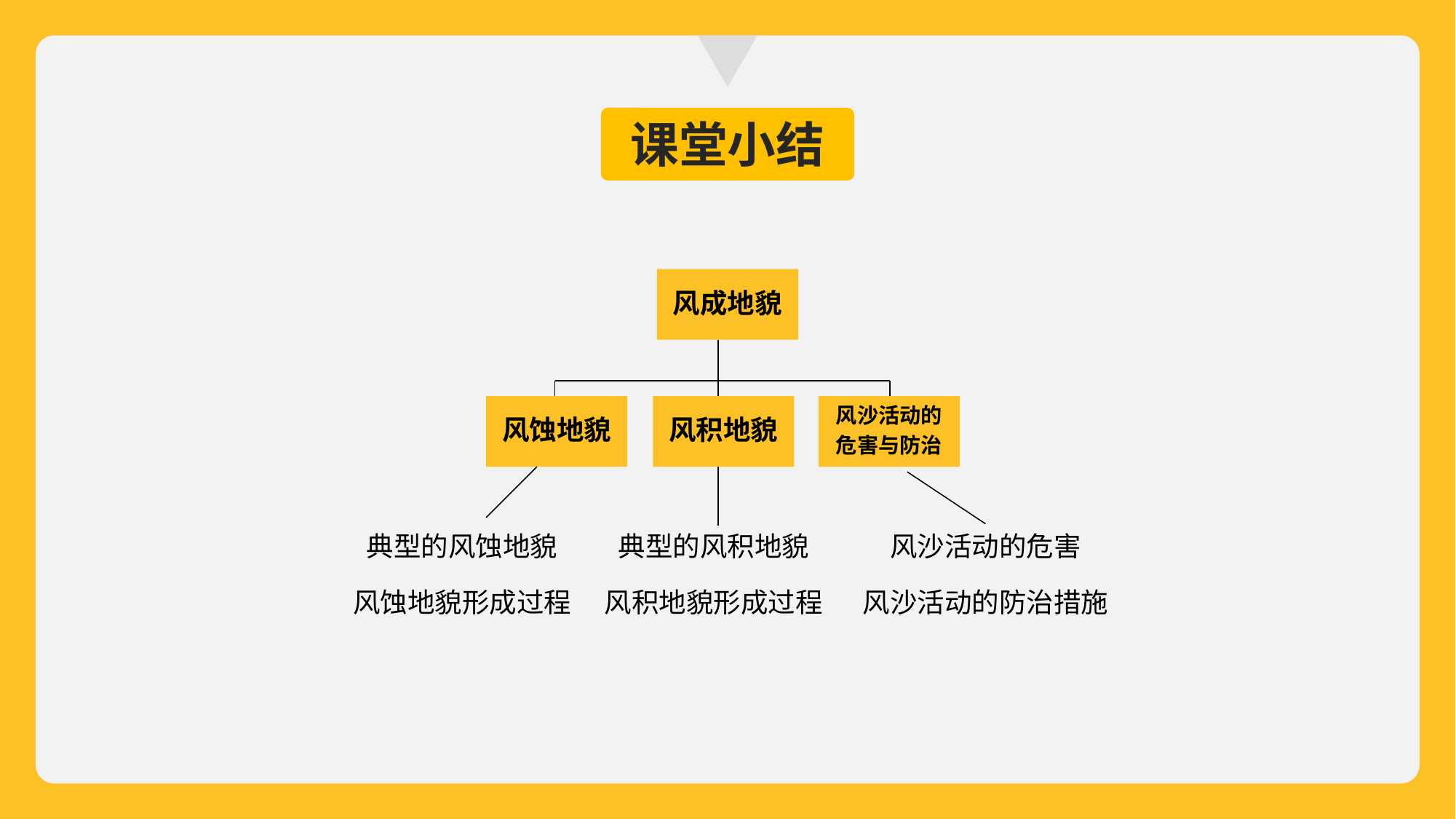

课堂小结
风成地貌
风蚀地貌
风积地貌
风沙活动的
危害与防治
典型的风蚀地貌
典型的风积地貌
风沙活动的危害
风蚀地貌形成过程
风积地貌形成过程
风沙活动的防治措施